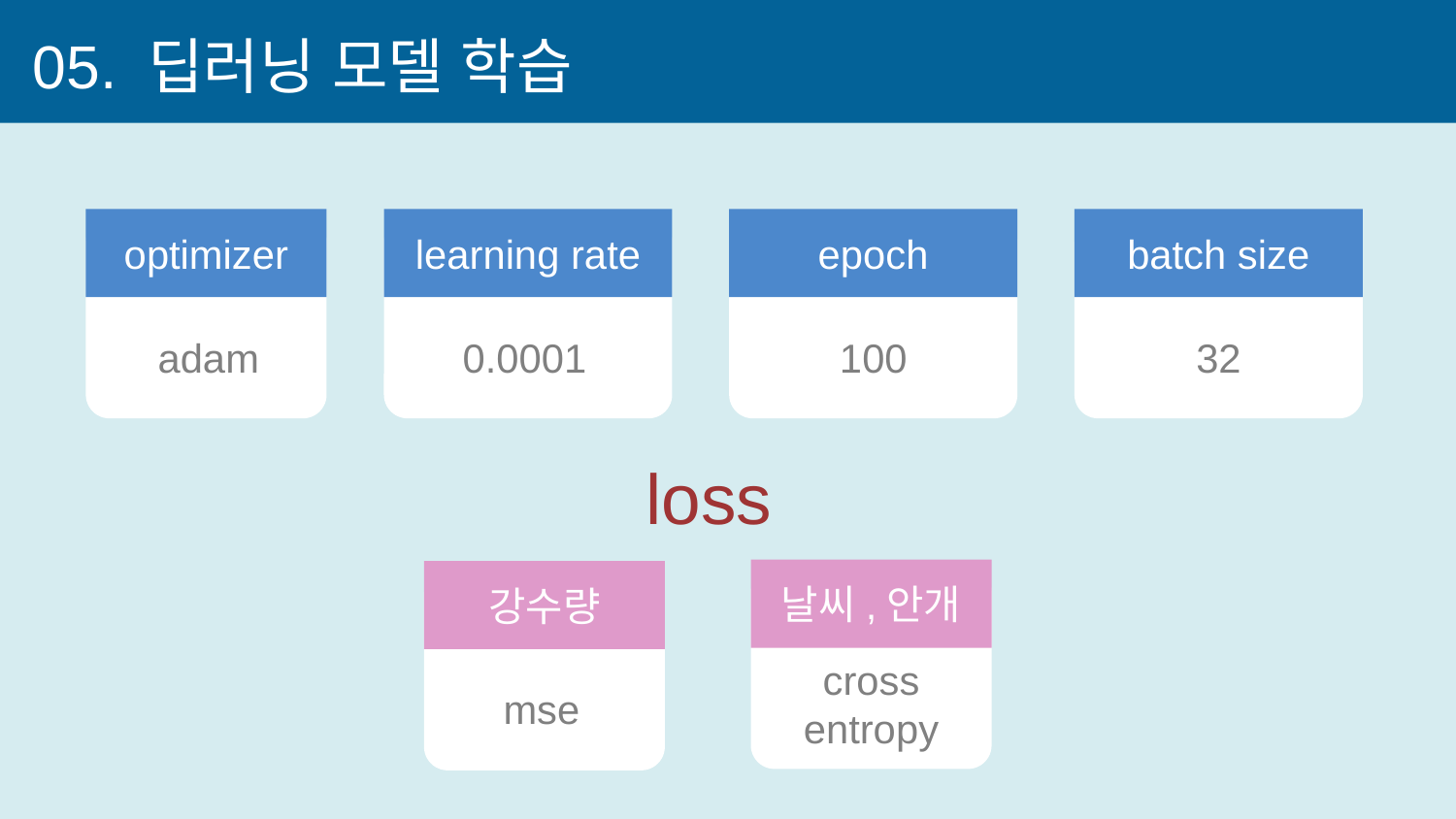

05. 딥러닝 모델 학습
learning rate
epoch
optimizer
batch size

adam
0.0001
100
32
loss
날씨,안개
강수량

cross entropy
mse